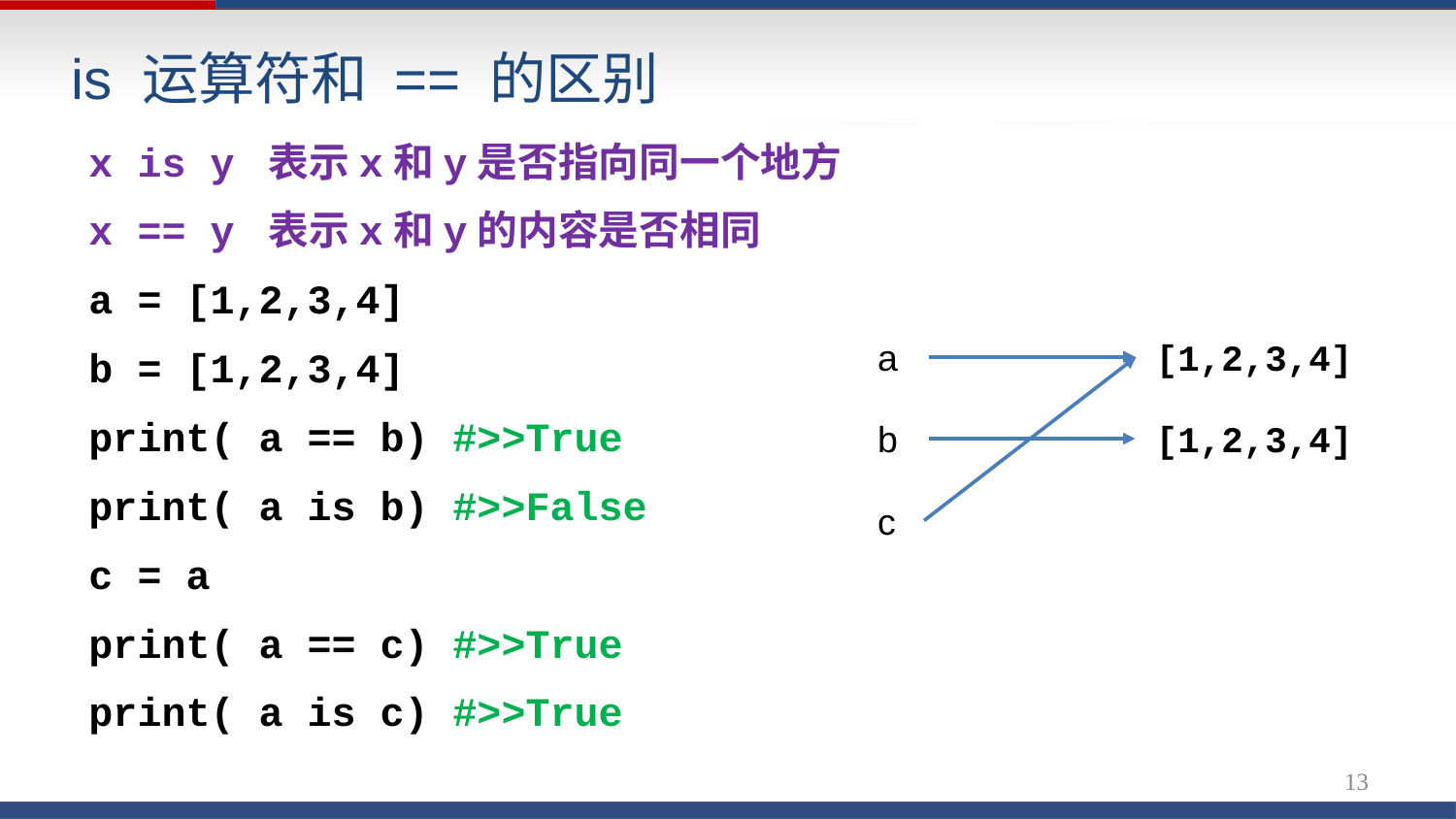

# is 运算符和 == 的区别
x is y 表示x和y是否指向同一个地方
x == y 表示x和y的内容是否相同
a = [1,2,3,4]
b = [1,2,3,4]
print( a == b) #>>True
print( a is b) #>>False
c = a
print( a == c) #>>True
print( a is c) #>>True

a
[1,2,3,4]
b
[1,2,3,4]
c
13